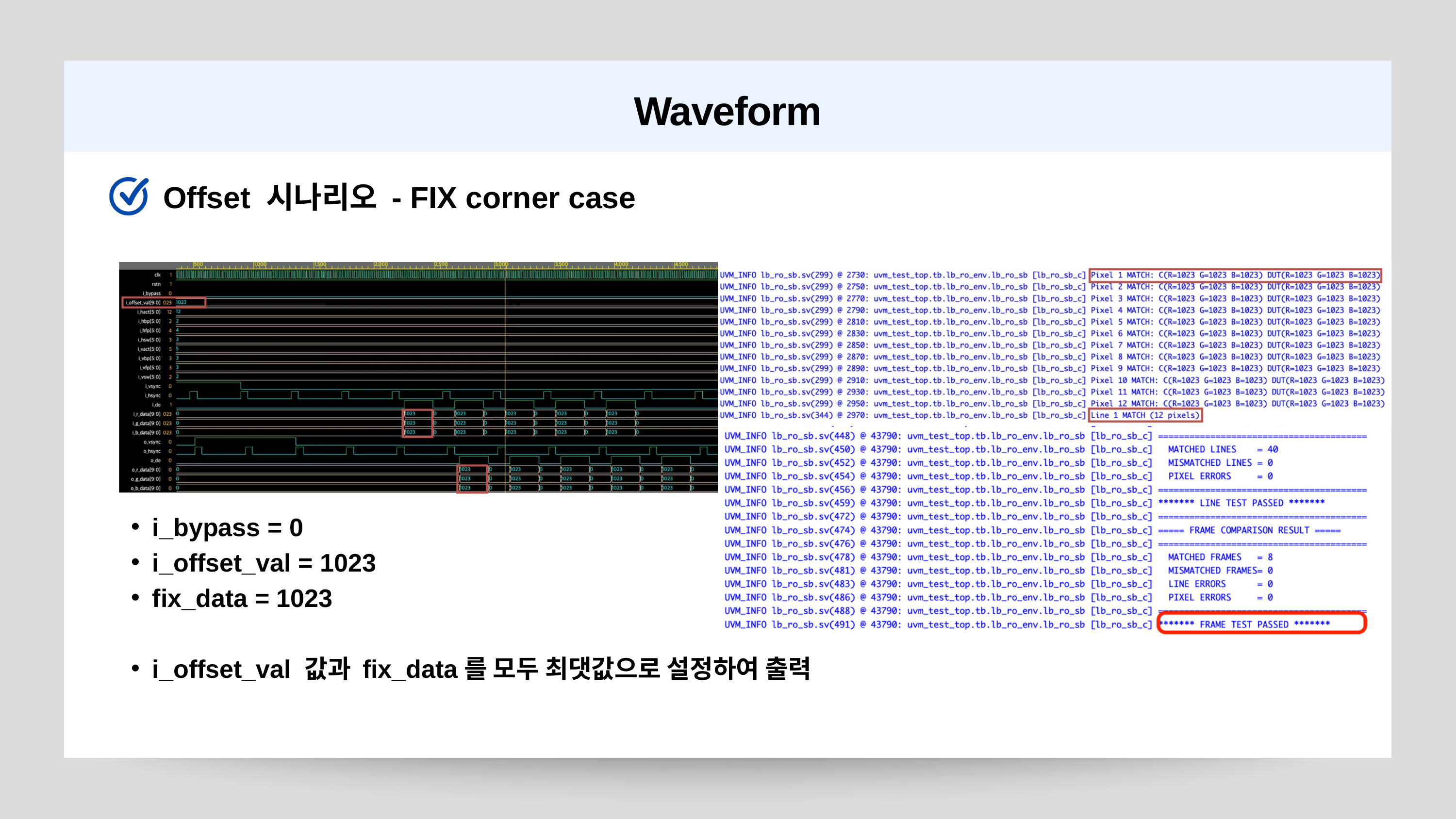

Waveform
Offset 시나리오 - FIX corner case

i_bypass = 0
i_offset_val = 1023
fix_data = 1023

i_offset_val 값과 fix_data를 모두 최댓값으로 설정하여 출력